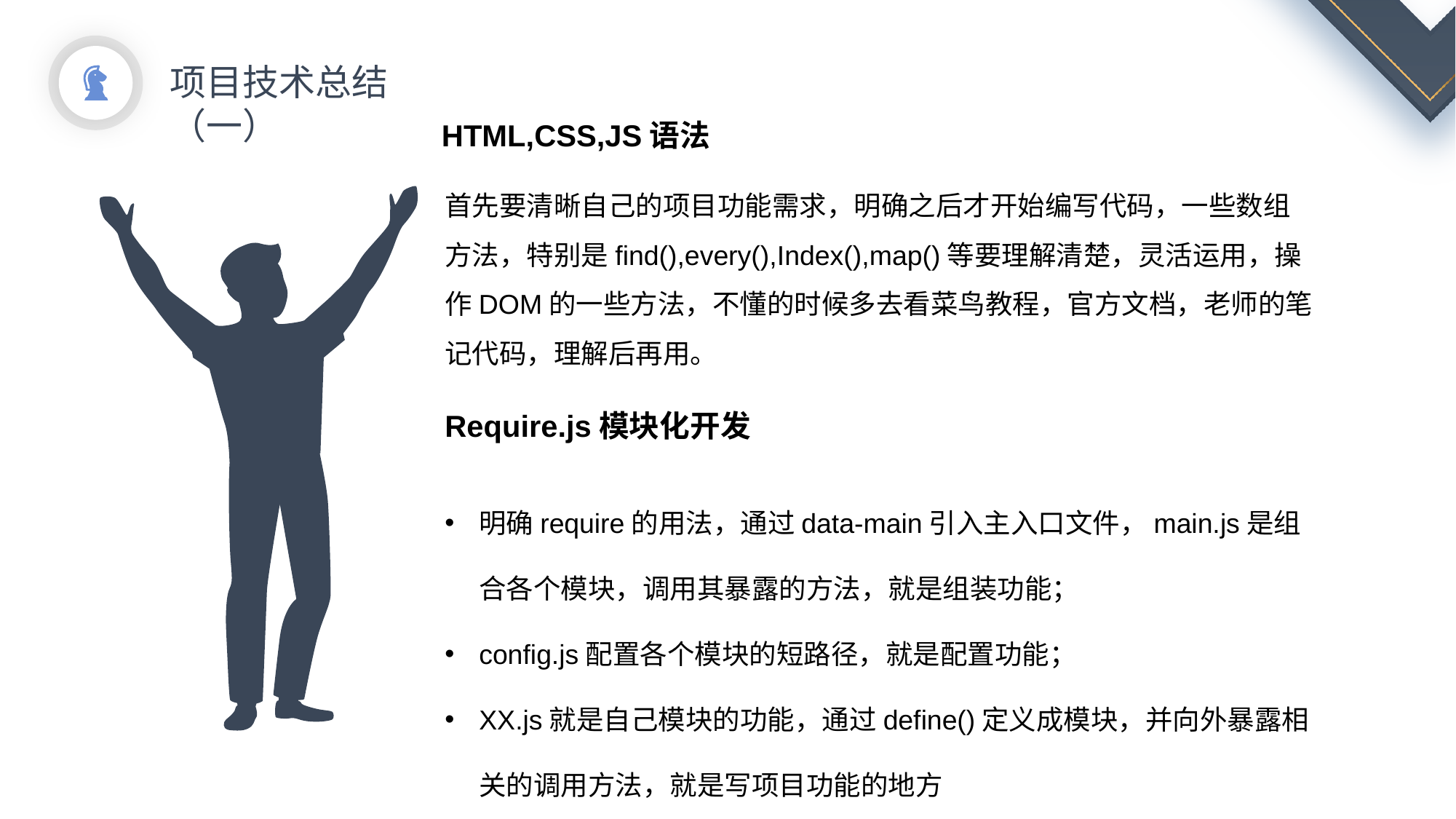

项目技术总结（一）
HTML,CSS,JS语法
首先要清晰自己的项目功能需求，明确之后才开始编写代码，一些数组方法，特别是find(),every(),Index(),map()等要理解清楚，灵活运用，操作DOM的一些方法，不懂的时候多去看菜鸟教程，官方文档，老师的笔记代码，理解后再用。

Require.js模块化开发
明确require的用法，通过data-main引入主入口文件，main.js是组合各个模块，调用其暴露的方法，就是组装功能；
config.js配置各个模块的短路径，就是配置功能；
XX.js就是自己模块的功能，通过define()定义成模块，并向外暴露相关的调用方法，就是写项目功能的地方